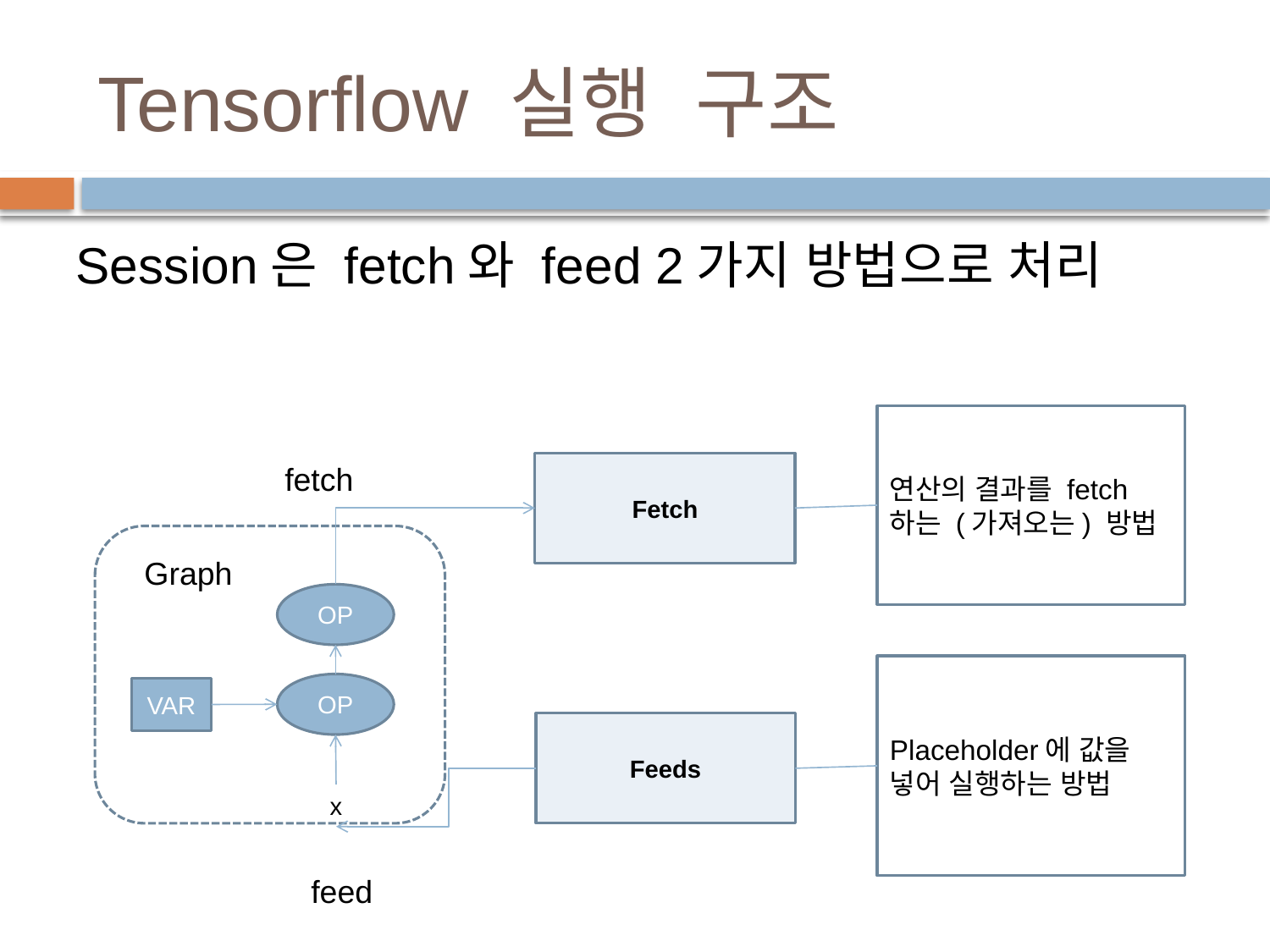

# Tensorflow 실행  구조
Session은 fetch와 feed 2가지 방법으로 처리
연산의 결과를 fetch 하는 (가져오는) 방법
Fetch
Placeholder에 값을 넣어 실행하는 방법
Feeds
fetch

OP
OP
VAR
x
Graph
feed